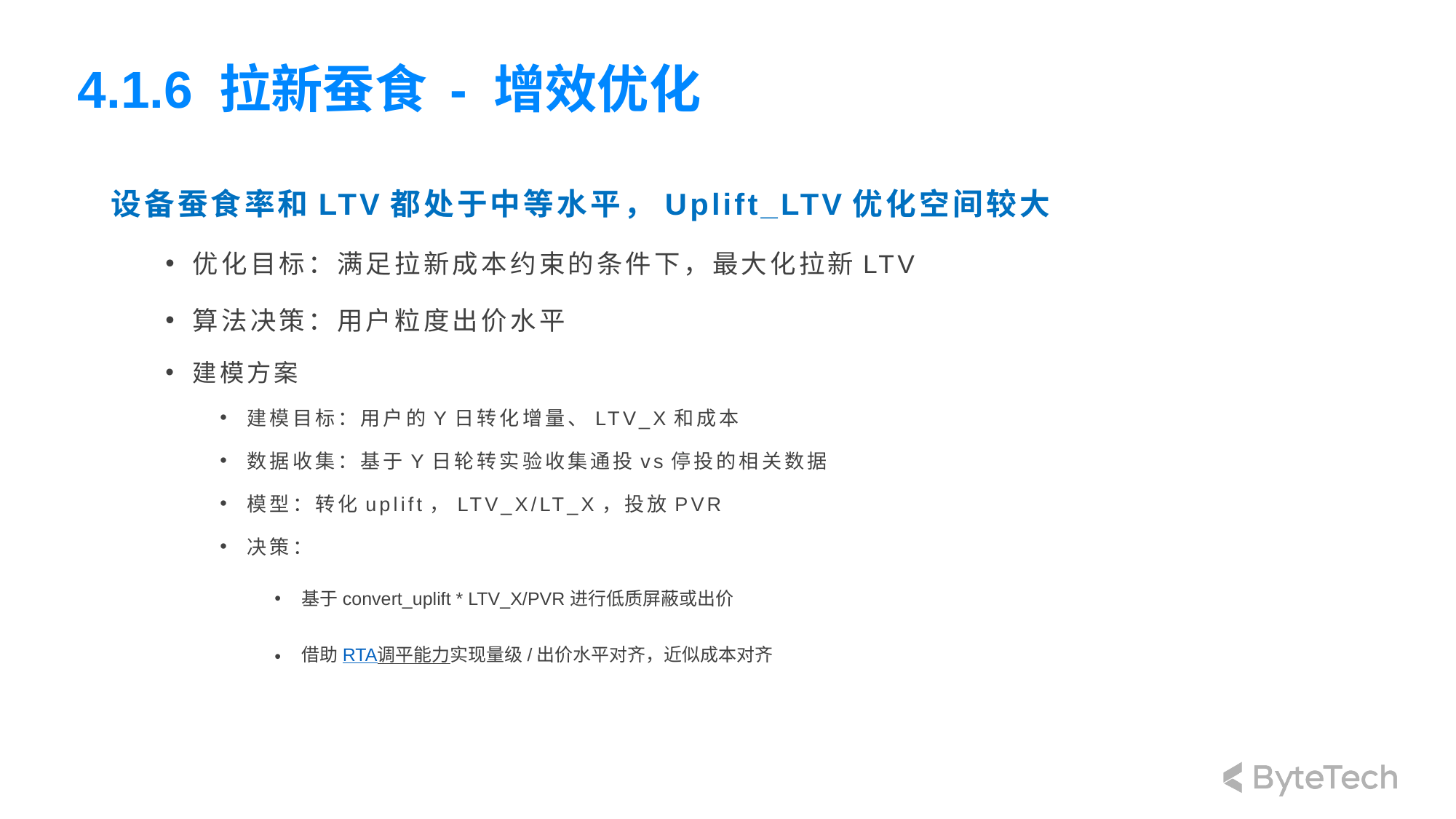

# 4.1.6 拉新蚕食 - 增效优化
设备蚕食率和LTV都处于中等水平，Uplift_LTV优化空间较大
优化目标：满足拉新成本约束的条件下，最大化拉新LTV
算法决策：用户粒度出价水平
建模方案
建模目标：用户的Y日转化增量、LTV_X和成本
数据收集：基于Y日轮转实验收集通投vs停投的相关数据
模型：转化uplift，LTV_X/LT_X，投放PVR
决策：
基于convert_uplift * LTV_X/PVR进行低质屏蔽或出价
借助RTA调平能力实现量级/出价水平对齐，近似成本对齐